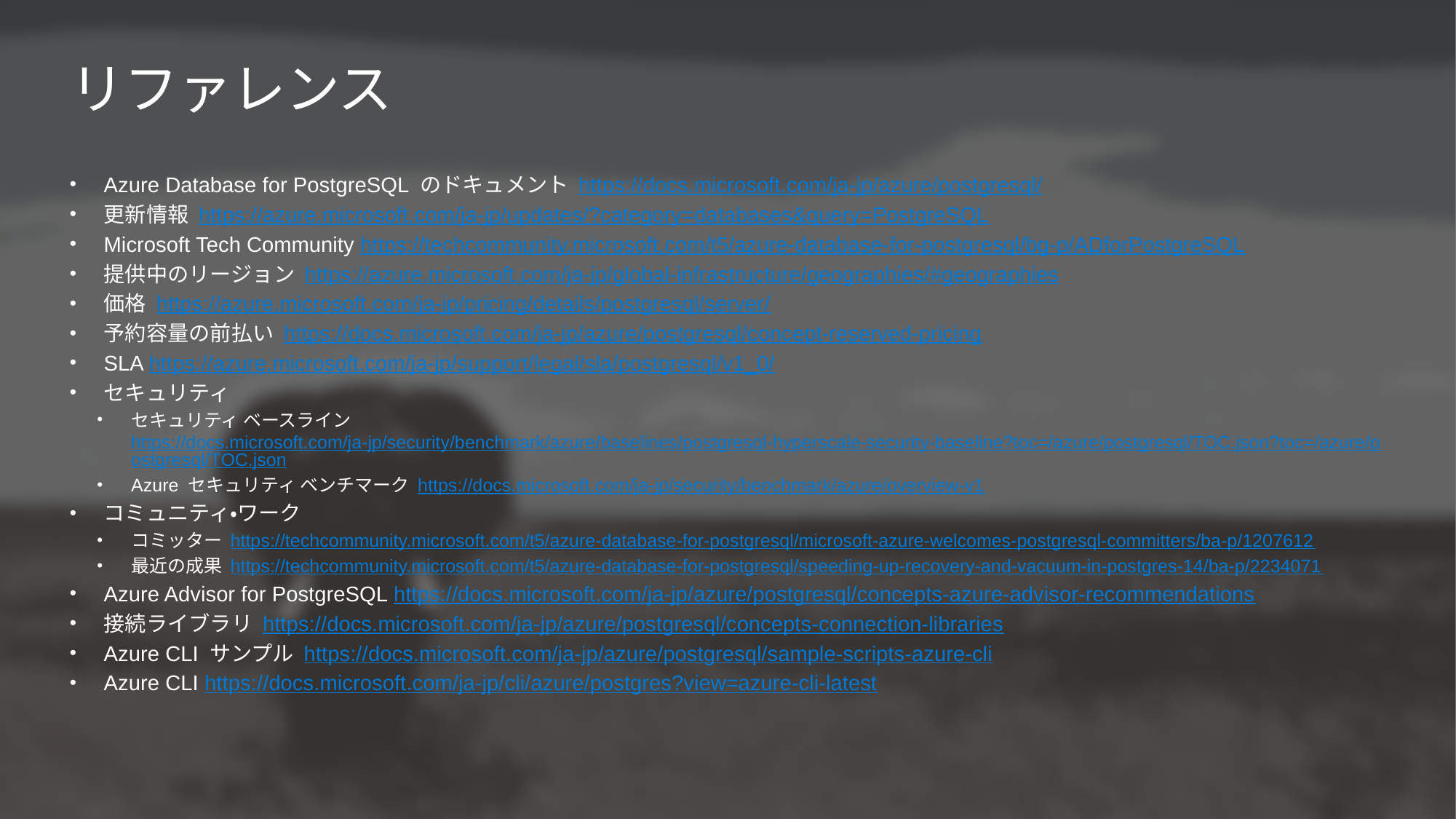

# リファレンス
Azure Database for PostgreSQL のドキュメント https://docs.microsoft.com/ja-jp/azure/postgresql/
更新情報 https://azure.microsoft.com/ja-jp/updates/?category=databases&query=PostgreSQL
Microsoft Tech Community https://techcommunity.microsoft.com/t5/azure-database-for-postgresql/bg-p/ADforPostgreSQL
提供中のリージョン https://azure.microsoft.com/ja-jp/global-infrastructure/geographies/#geographies
価格 https://azure.microsoft.com/ja-jp/pricing/details/postgresql/server/
予約容量の前払い https://docs.microsoft.com/ja-jp/azure/postgresql/concept-reserved-pricing
SLA https://azure.microsoft.com/ja-jp/support/legal/sla/postgresql/v1_0/
セキュリティ
セキュリティ ベースライン https://docs.microsoft.com/ja-jp/security/benchmark/azure/baselines/postgresql-hyperscale-security-baseline?toc=/azure/postgresql/TOC.json?toc=/azure/postgresql/TOC.json
Azure セキュリティ ベンチマーク https://docs.microsoft.com/ja-jp/security/benchmark/azure/overview-v1
コミュニティ・ワーク
コミッター https://techcommunity.microsoft.com/t5/azure-database-for-postgresql/microsoft-azure-welcomes-postgresql-committers/ba-p/1207612
最近の成果 https://techcommunity.microsoft.com/t5/azure-database-for-postgresql/speeding-up-recovery-and-vacuum-in-postgres-14/ba-p/2234071
Azure Advisor for PostgreSQL https://docs.microsoft.com/ja-jp/azure/postgresql/concepts-azure-advisor-recommendations
接続ライブラリ https://docs.microsoft.com/ja-jp/azure/postgresql/concepts-connection-libraries
Azure CLI サンプル https://docs.microsoft.com/ja-jp/azure/postgresql/sample-scripts-azure-cli
Azure CLI https://docs.microsoft.com/ja-jp/cli/azure/postgres?view=azure-cli-latest